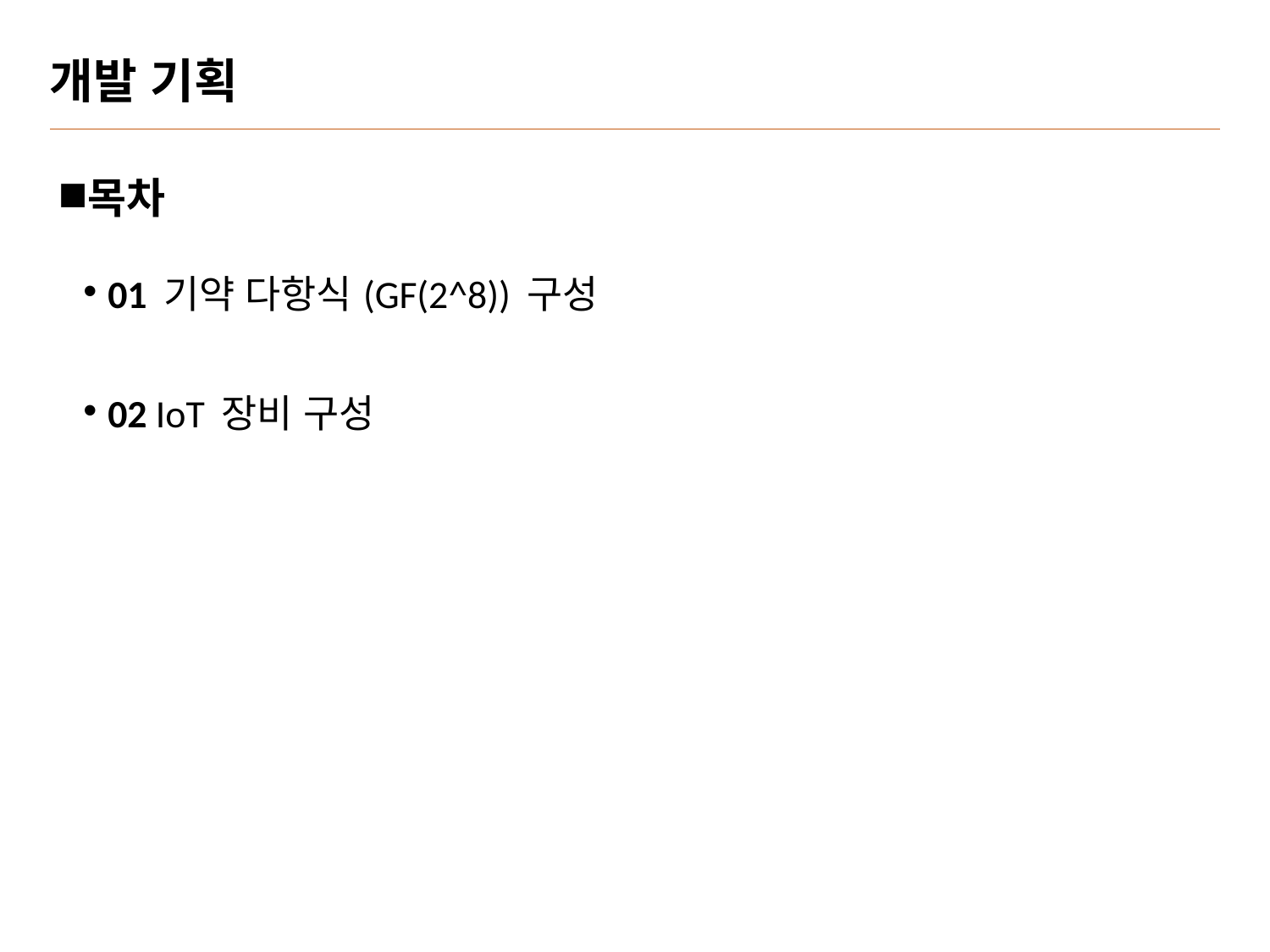

# 개발 기획
목차

01 기약 다항식(GF(2^8)) 구성

02 IoT 장비 구성